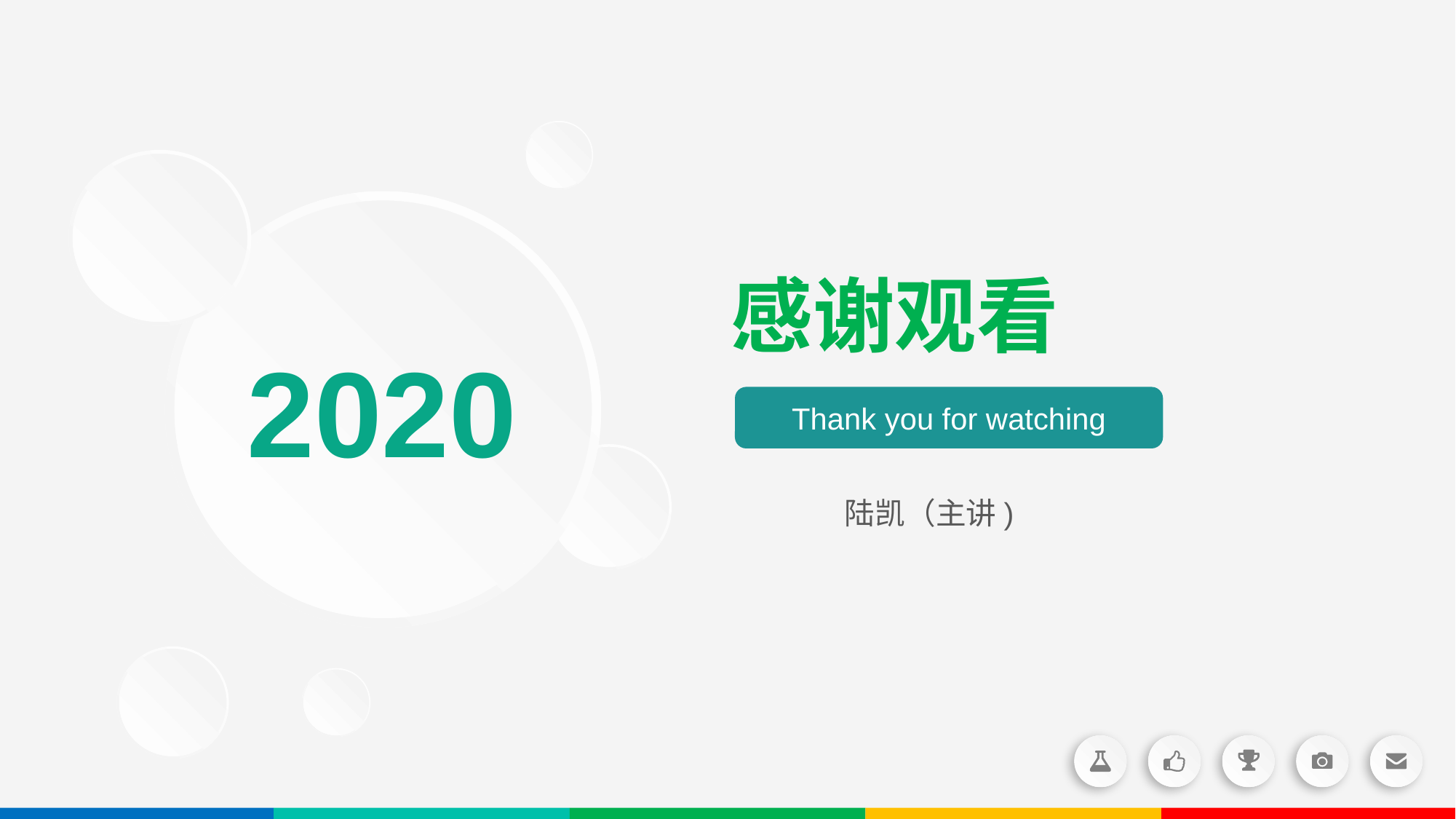

感谢观看
2020
Thank you for watching

陆凯（主讲)